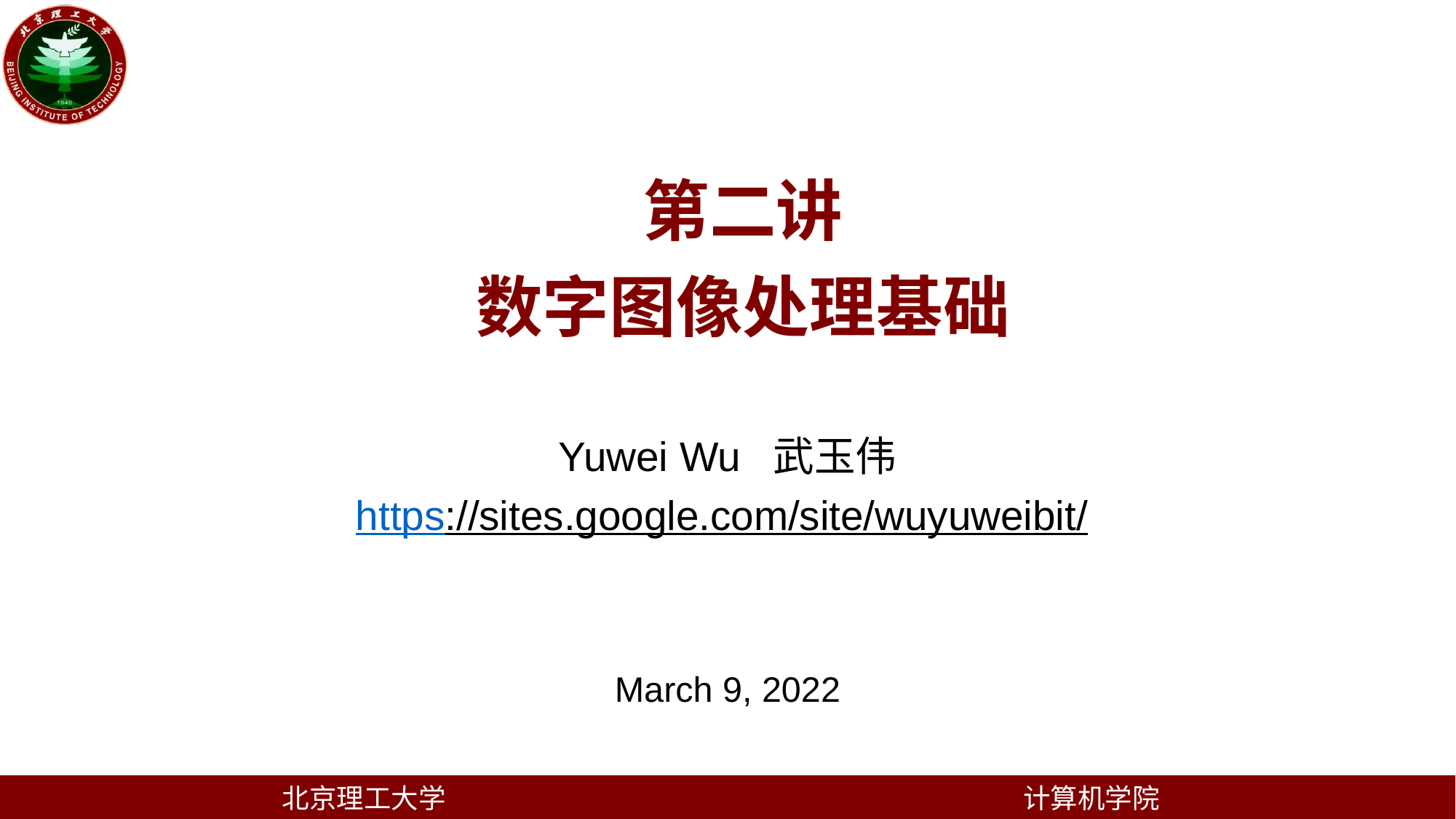

# 第二讲 数字图像处理基础
Yuwei Wu  武玉伟
https://sites.google.com/site/wuyuweibit/

March 9, 2022